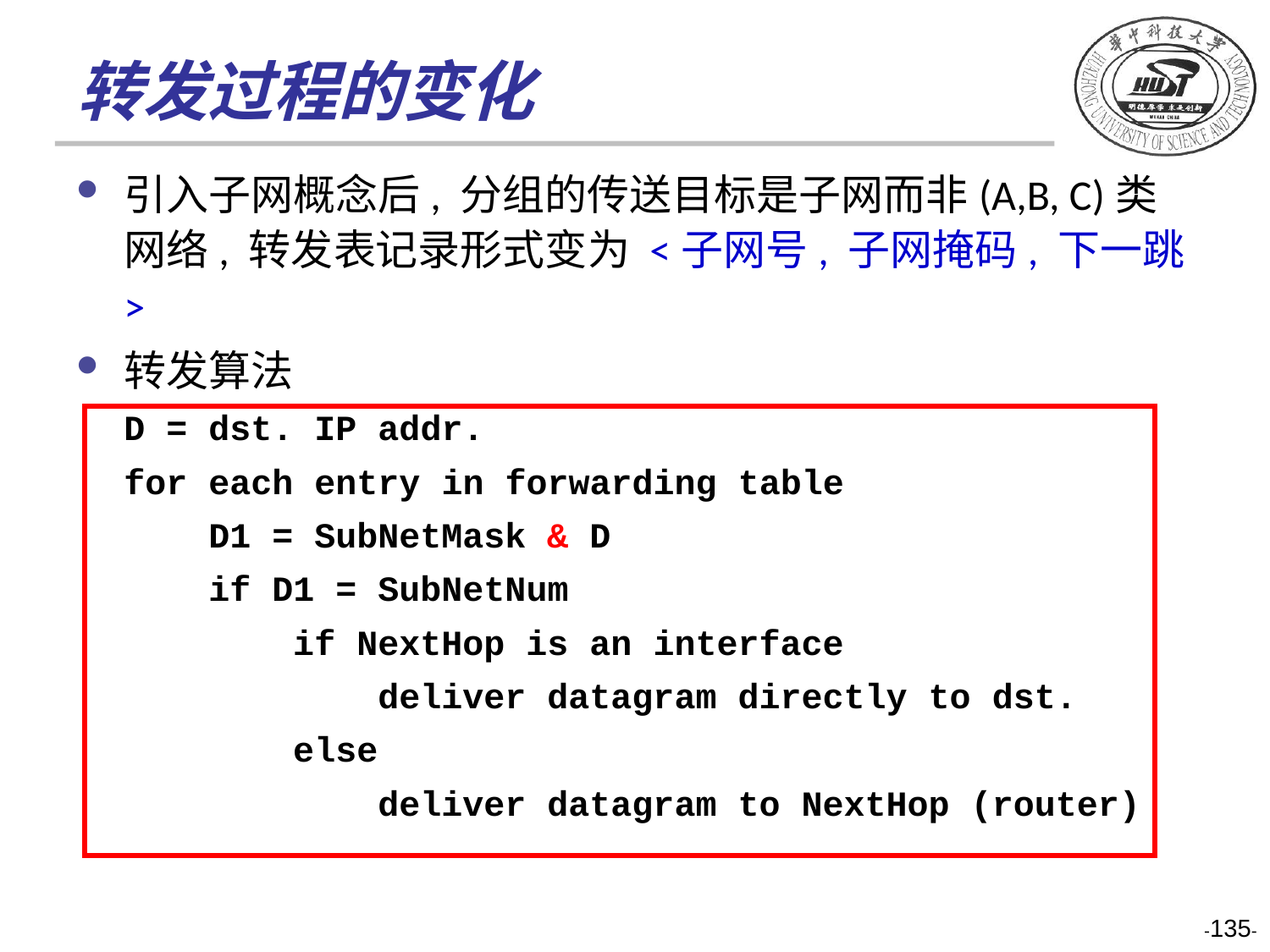

# 转发过程的变化
引入子网概念后, 分组的传送目标是子网而非(A,B, C)类网络, 转发表记录形式变为 <子网号, 子网掩码, 下一跳>
转发算法
	D = dst. IP addr.
	for each entry in forwarding table
	    D1 = SubNetMask & D
	    if D1 = SubNetNum
	        if NextHop is an interface
	            deliver datagram directly to dst.
	        else
	            deliver datagram to NextHop (router)

-135-